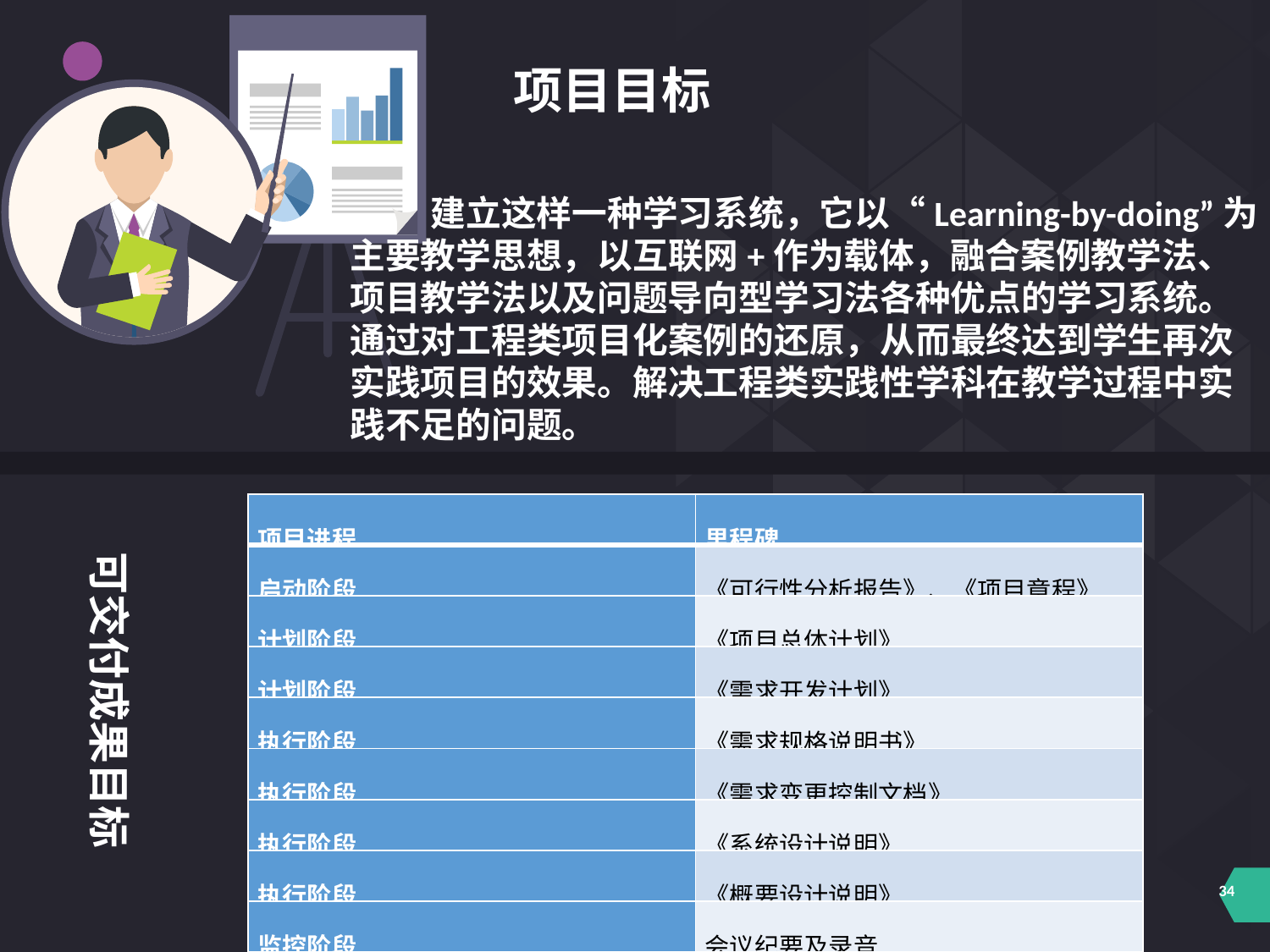

项目目标

         建立这样一种学习系统，它以“Learning-by-doing”为主要教学思想，以互联网+作为载体，融合案例教学法、项目教学法以及问题导向型学习法各种优点的学习系统。通过对工程类项目化案例的还原，从而最终达到学生再次实践项目的效果。解决工程类实践性学科在教学过程中实践不足的问题。

| 项目进程 | 里程碑 |
| --- | --- |
| 启动阶段 | 《可行性分析报告》、《项目章程》 |
| 计划阶段 | 《项目总体计划》 |
| 计划阶段 | 《需求开发计划》 |
| 执行阶段 | 《需求规格说明书》 |
| 执行阶段 | 《需求变更控制文档》 |
| 执行阶段 | 《系统设计说明》 |
| 执行阶段 | 《概要设计说明》 |
| 监控阶段 | 会议纪要及录音 |
| 收尾阶段 | 《项目总结报告》 |
可交付成果目标